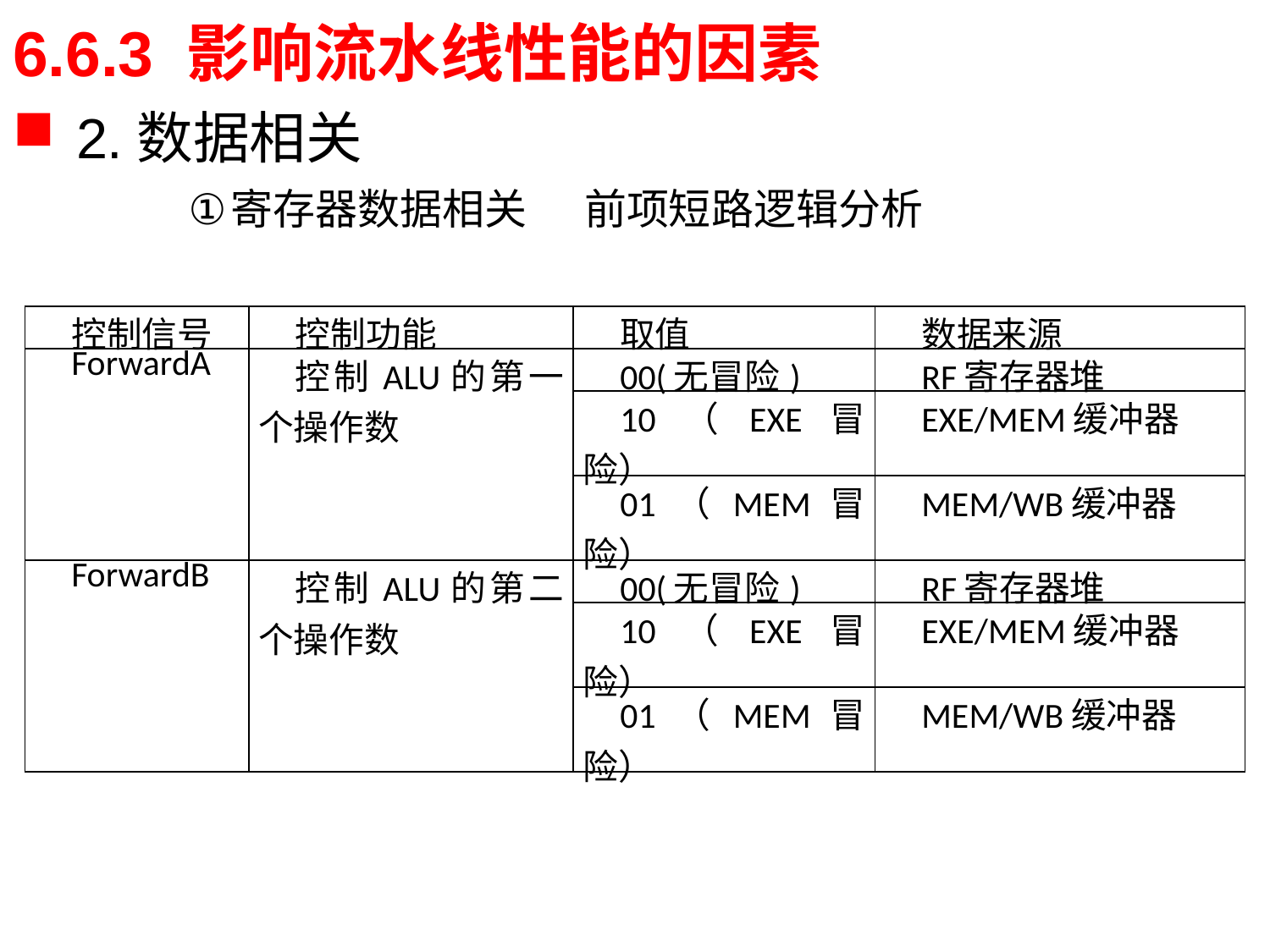

# 6.6.3 影响流水线性能的因素
2.数据相关
寄存器数据相关      前项短路逻辑分析

| 控制信号 | 控制功能 | 取值 | 数据来源 |
| --- | --- | --- | --- |
| ForwardA | 控制ALU的第一个操作数 | 00(无冒险) | RF寄存器堆 |
|  |  | 10（EXE冒险） | EXE/MEM缓冲器 |
|  |  | 01（MEM冒险） | MEM/WB缓冲器 |
| ForwardB | 控制ALU的第二个操作数 | 00(无冒险) | RF寄存器堆 |
|  |  | 10（EXE冒险） | EXE/MEM缓冲器 |
|  |  | 01（MEM冒险） | MEM/WB缓冲器 |